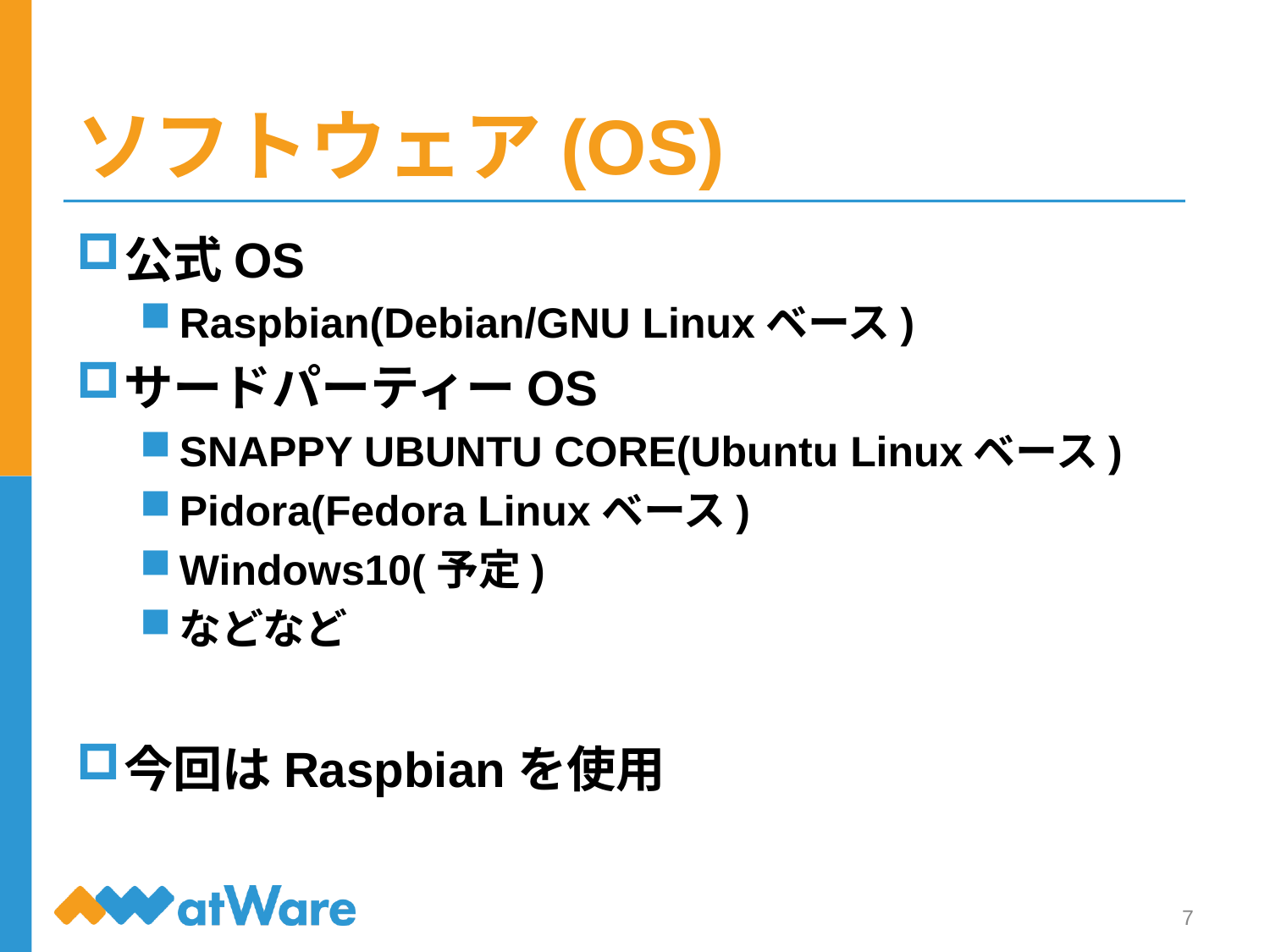

# ソフトウェア(OS)
公式OS
Raspbian(Debian/GNU Linuxベース)
サードパーティーOS
SNAPPY UBUNTU CORE(Ubuntu Linuxベース)
Pidora(Fedora Linuxベース)
Windows10(予定)
などなど

今回はRaspbianを使用
7